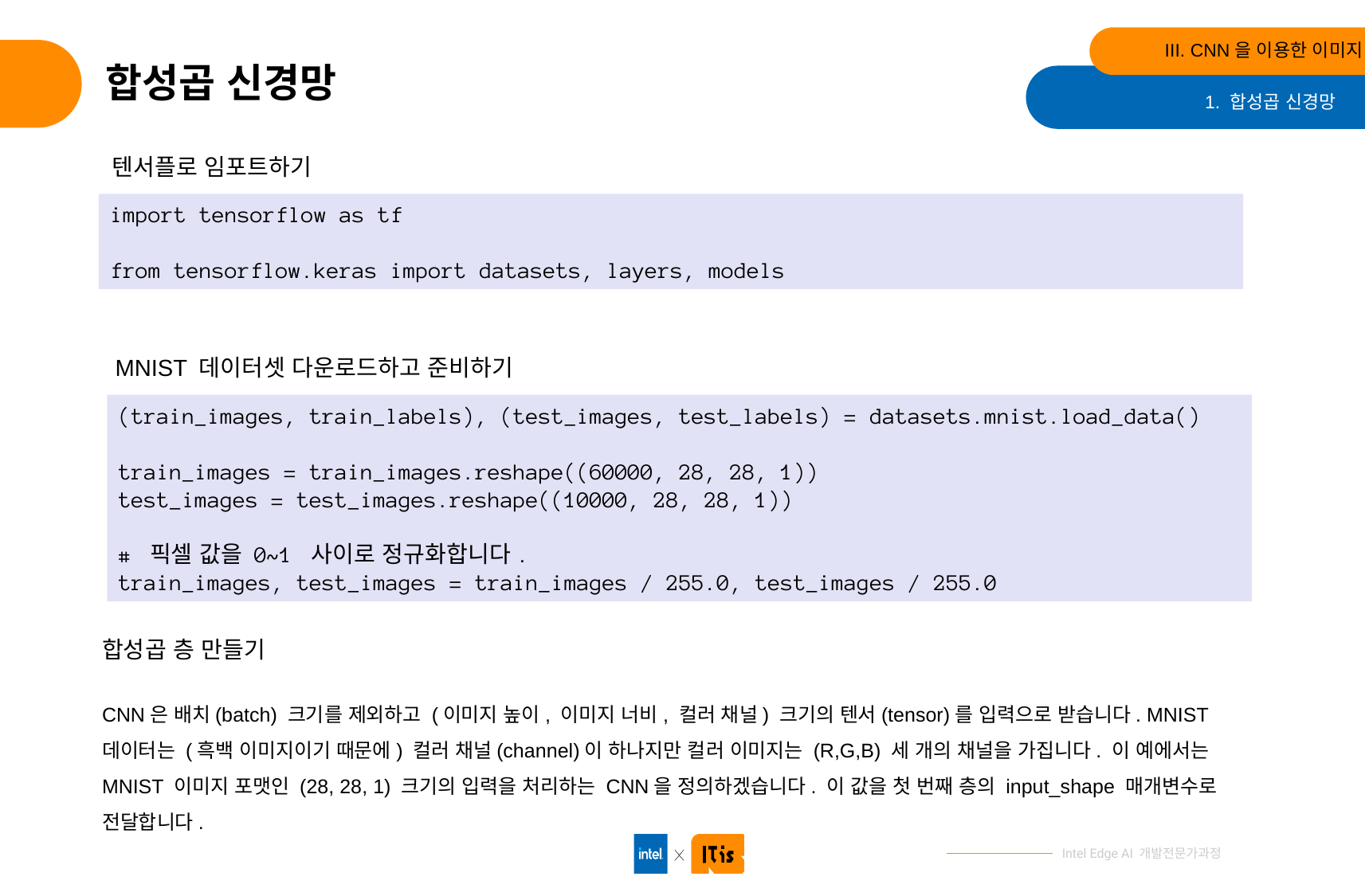

III. CNN을 이용한 이미지 분류
# 합성곱 신경망
1. 합성곱 신경망

텐서플로 임포트하기
import tensorflow as tf

from tensorflow.keras import datasets, layers, models
MNIST 데이터셋 다운로드하고 준비하기
(train_images, train_labels), (test_images, test_labels) = datasets.mnist.load_data()

train_images = train_images.reshape((60000, 28, 28, 1))
test_images = test_images.reshape((10000, 28, 28, 1))

# 픽셀 값을 0~1 사이로 정규화합니다.
train_images, test_images = train_images / 255.0, test_images / 255.0
합성곱 층 만들기

CNN은 배치(batch) 크기를 제외하고 (이미지 높이, 이미지 너비, 컬러 채널) 크기의 텐서(tensor)를 입력으로 받습니다. MNIST 데이터는 (흑백 이미지이기 때문에) 컬러 채널(channel)이 하나지만 컬러 이미지는 (R,G,B) 세 개의 채널을 가집니다. 이 예에서는 MNIST 이미지 포맷인 (28, 28, 1) 크기의 입력을 처리하는 CNN을 정의하겠습니다. 이 값을 첫 번째 층의 input_shape 매개변수로 전달합니다.